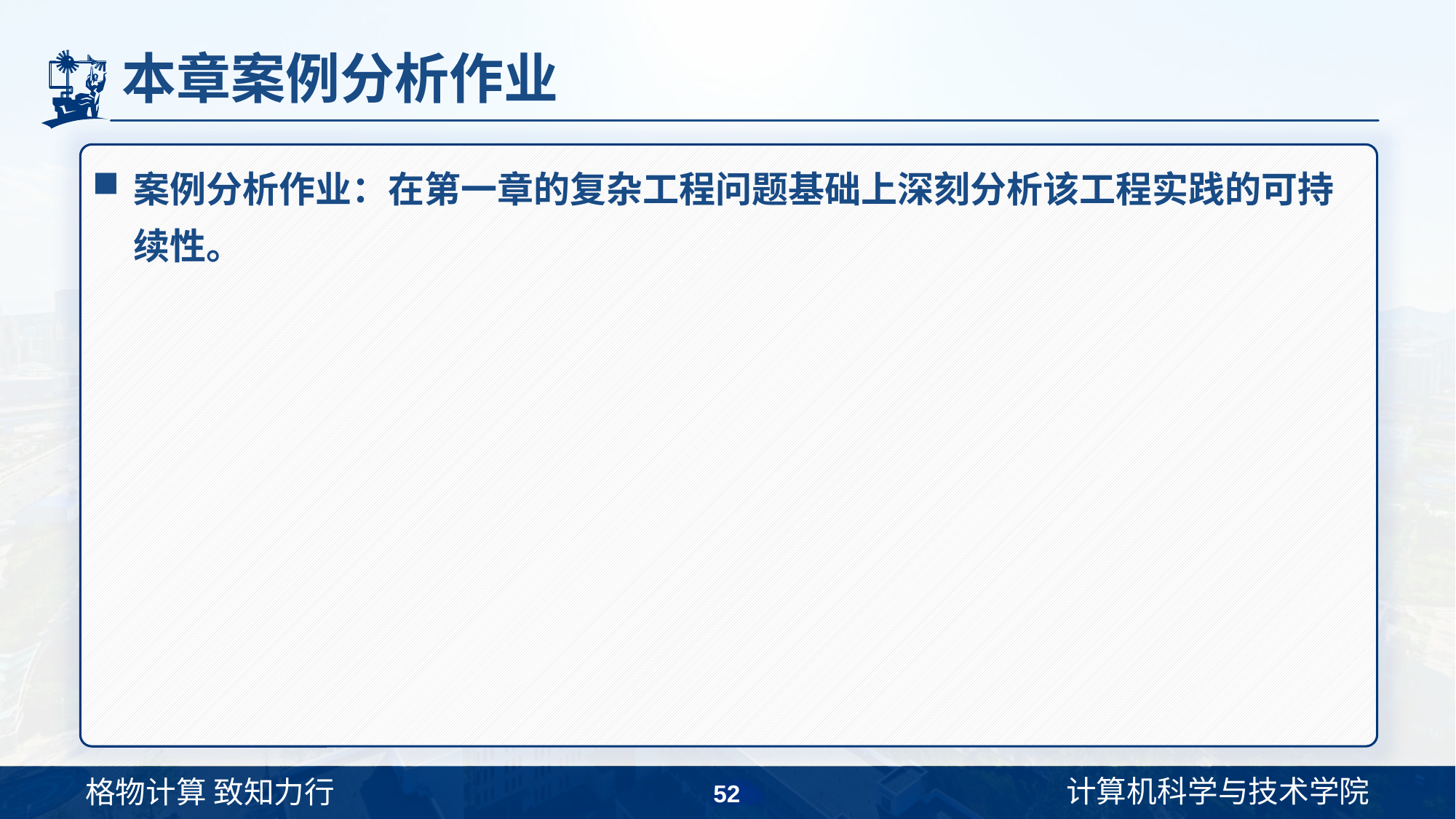

# 本章案例分析作业
案例分析作业：在第一章的复杂工程问题基础上深刻分析该工程实践的可持续性。
52